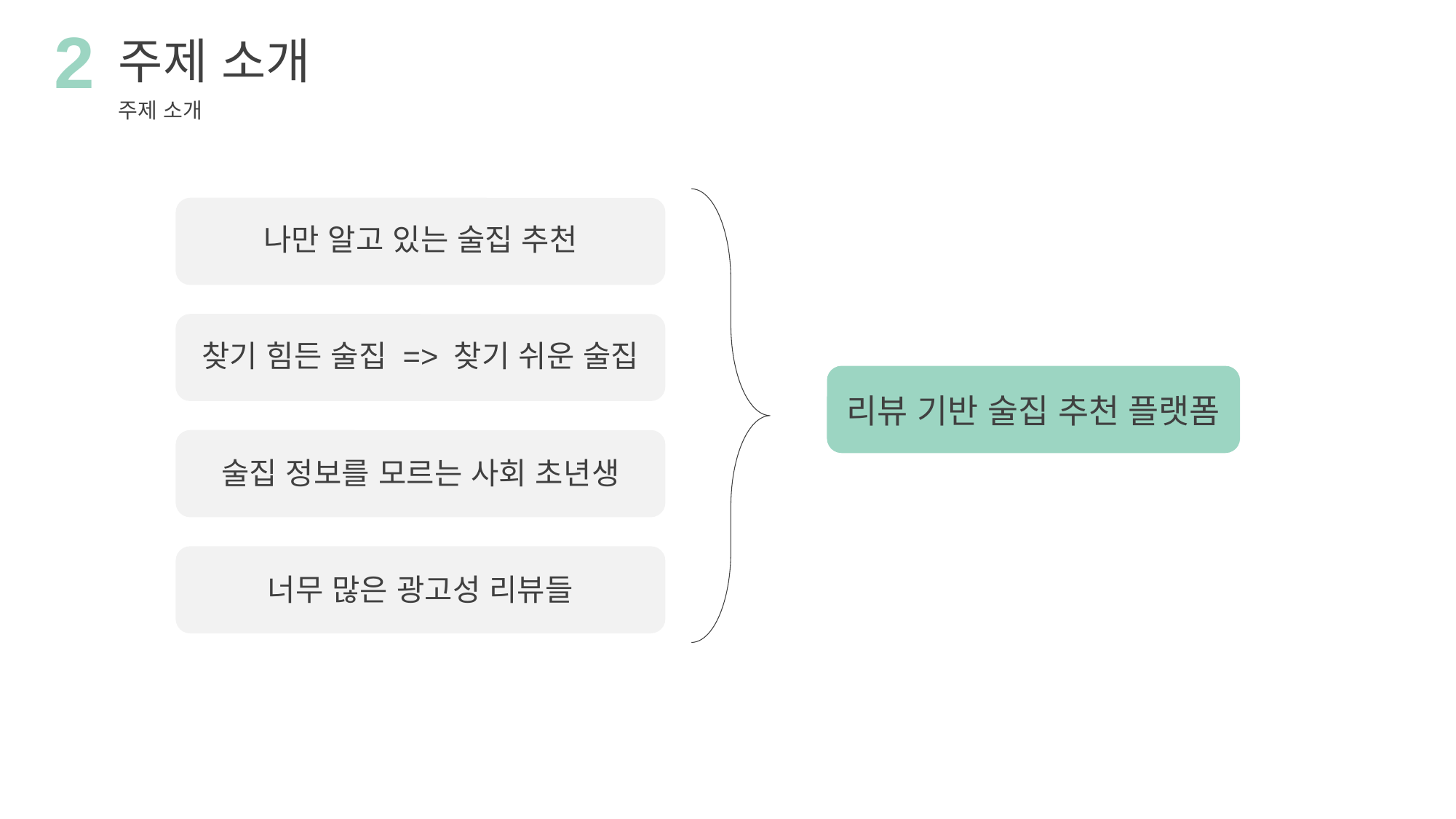

2
주제 소개
주제 소개

나만 알고 있는 술집 추천

찾기 힘든 술집 => 찾기 쉬운 술집

리뷰 기반 술집 추천 플랫폼

술집 정보를 모르는 사회 초년생

너무 많은 광고성 리뷰들